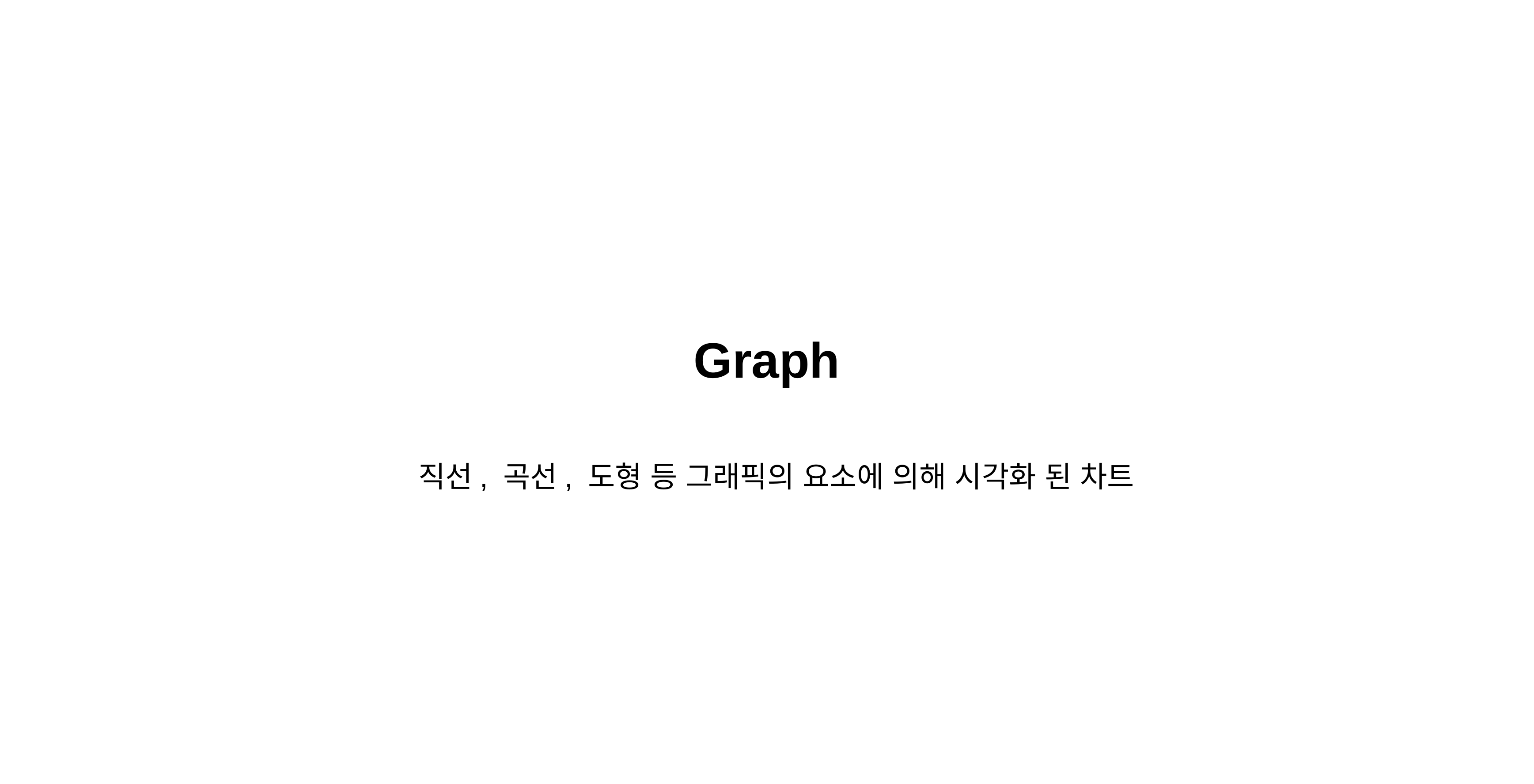

Graph
직선, 곡선, 도형 등 그래픽의 요소에 의해 시각화 된 차트